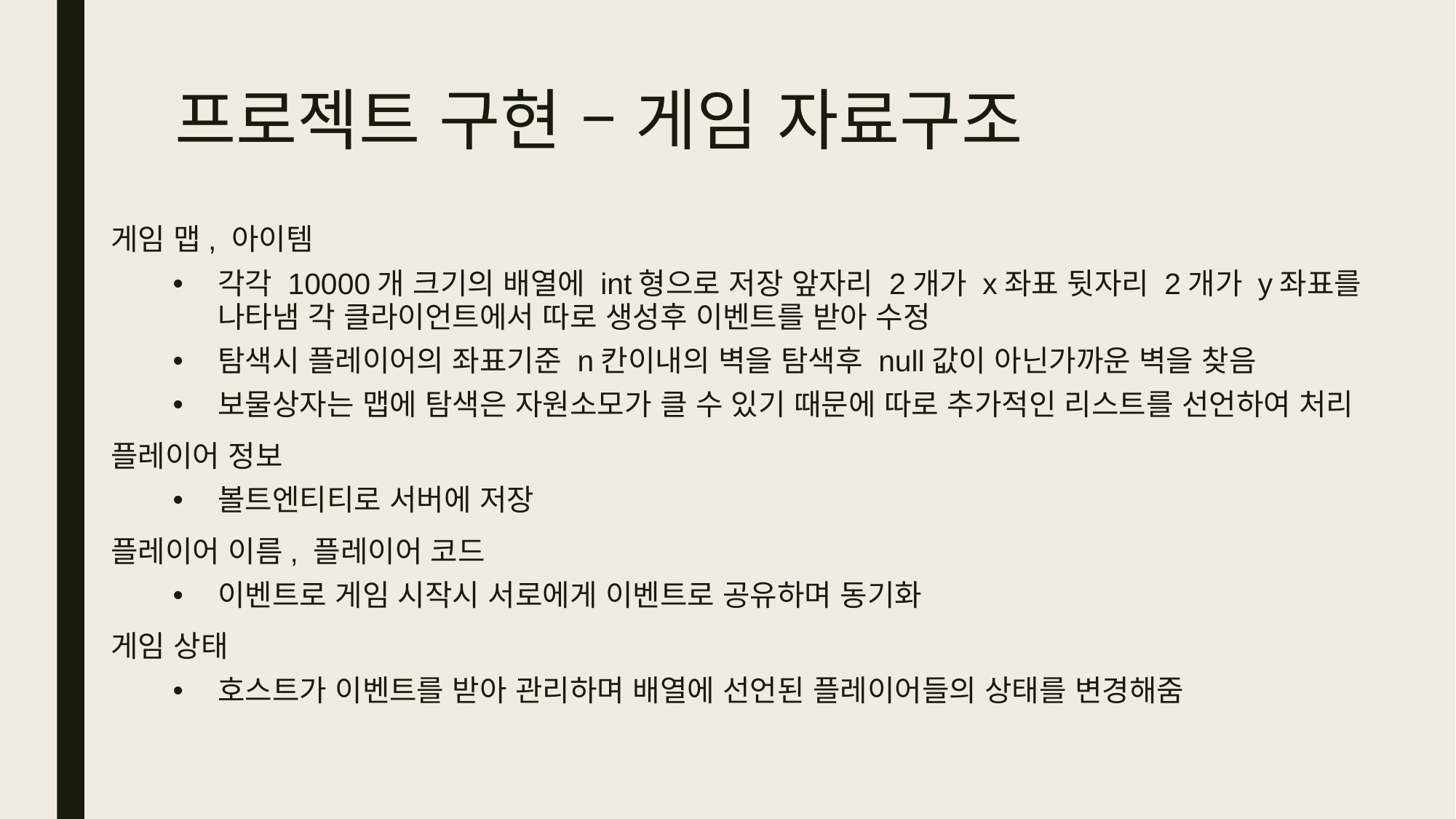

# 프로젝트 구현 – 게임 자료구조
게임 맵, 아이템
각각 10000개 크기의 배열에 int형으로 저장 앞자리 2개가 x좌표 뒷자리 2개가 y좌표를 나타냄 각 클라이언트에서 따로 생성후 이벤트를 받아 수정
탐색시 플레이어의 좌표기준 n칸이내의 벽을 탐색후 null값이 아닌가까운 벽을 찾음
보물상자는 맵에 탐색은 자원소모가 클 수 있기 때문에 따로 추가적인 리스트를 선언하여 처리
플레이어 정보
볼트엔티티로 서버에 저장
플레이어 이름, 플레이어 코드
이벤트로 게임 시작시 서로에게 이벤트로 공유하며 동기화
게임 상태
호스트가 이벤트를 받아 관리하며 배열에 선언된 플레이어들의 상태를 변경해줌